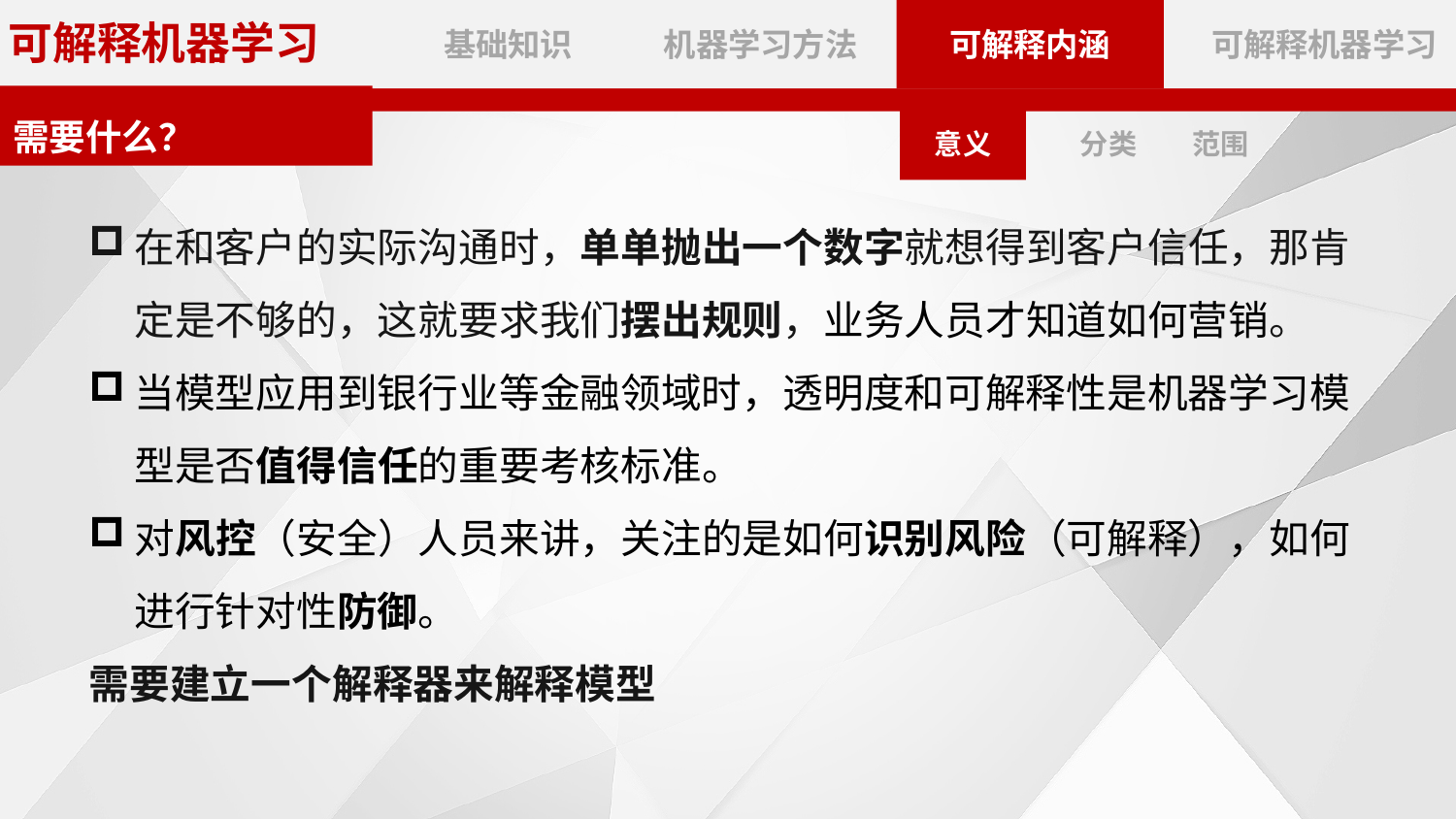

需要什么？
在和客户的实际沟通时，单单抛出⼀个数字就想得到客户信任，那肯定是不够的，这就要求我们摆出规则，业务⼈员才知道如何营销。
当模型应⽤到银⾏业等⾦融领域时，透明度和可解释性是机器学习模型是否值得信任的重要考核标准。
对风控（安全）⼈员来讲，关注的是如何识别风险（可解释），如何进⾏针对性防御。
需要建⽴⼀个解释器来解释模型